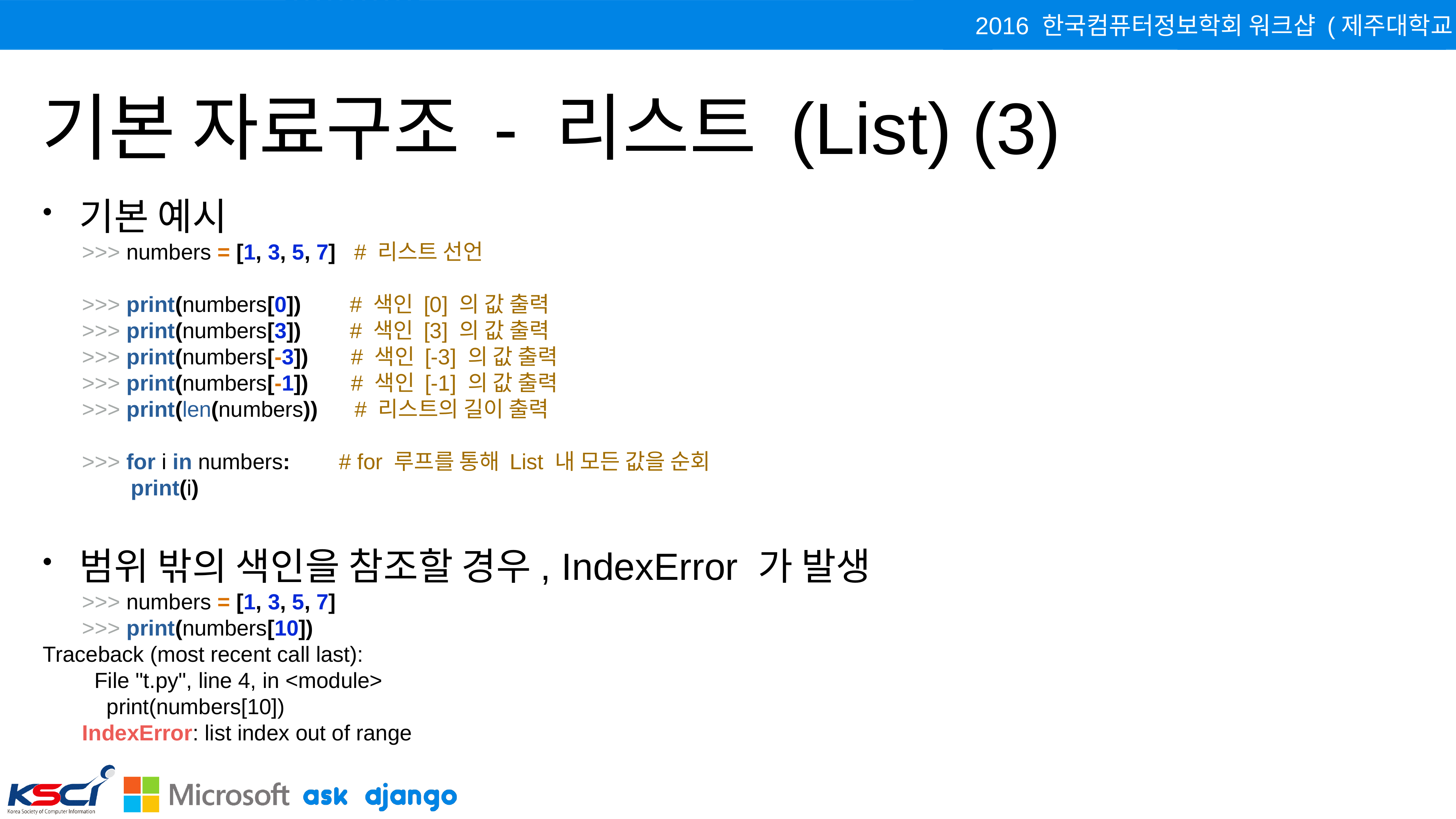

# 기본 자료구조 - 리스트 (List) (3)
기본 예시
>>> numbers = [1, 3, 5, 7]   # 리스트 선언

>>> print(numbers[0])        # 색인 [0] 의 값 출력
>>> print(numbers[3])        # 색인 [3] 의 값 출력
>>> print(numbers[-3])       # 색인 [-3] 의 값 출력
>>> print(numbers[-1])       # 색인 [-1] 의 값 출력
>>> print(len(numbers))      # 리스트의 길이 출력
>>> for i in numbers:        # for 루프를 통해 List 내 모든 값을 순회
        print(i)
범위 밖의 색인을 참조할 경우, IndexError 가 발생
>>> numbers = [1, 3, 5, 7]
>>> print(numbers[10])
Traceback (most recent call last):
  File "t.py", line 4, in <module>
    print(numbers[10])
IndexError: list index out of range